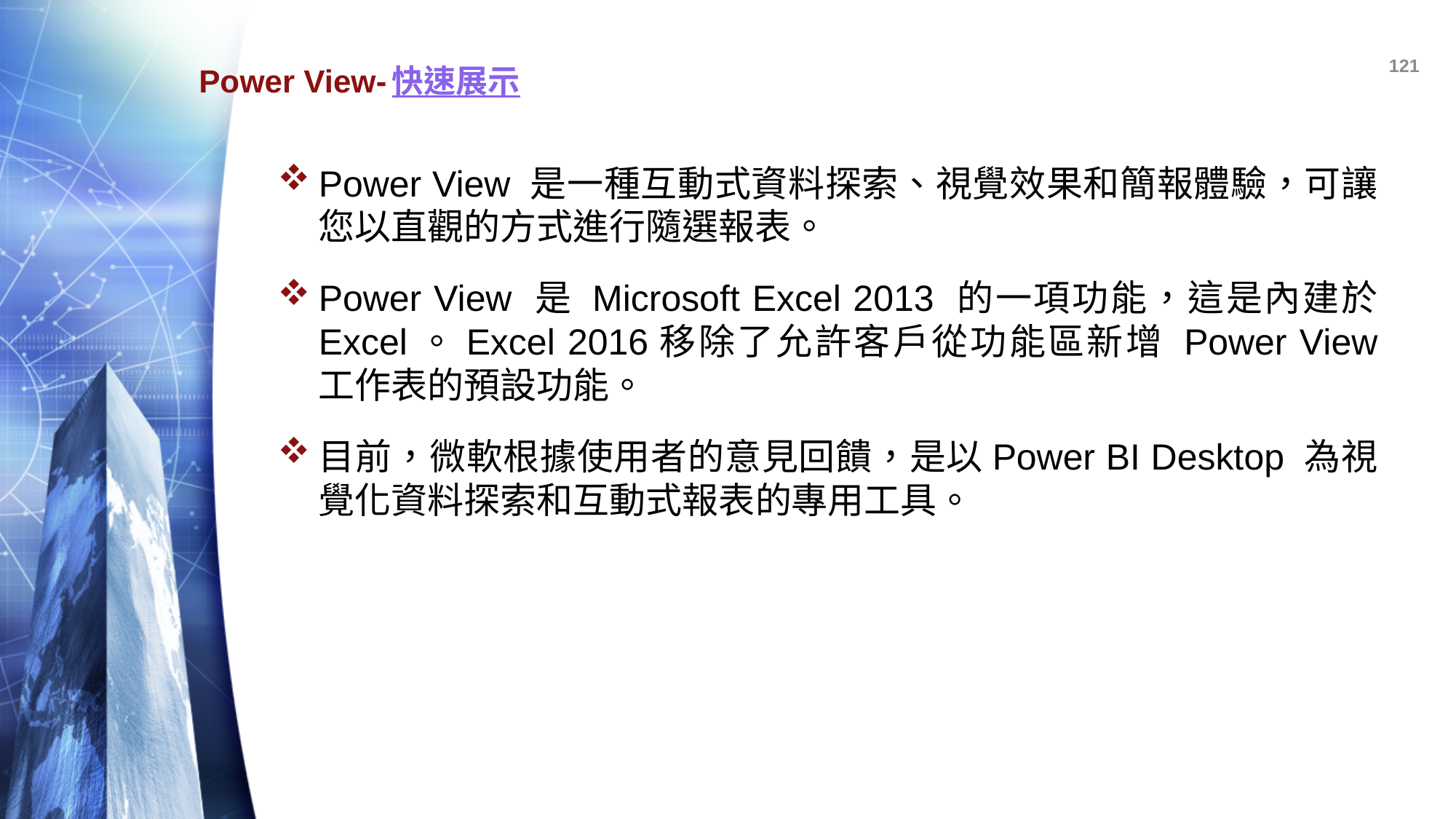

121
# Power View-快速展示
Power View 是一種互動式資料探索、視覺效果和簡報體驗，可讓您以直觀的方式進行隨選報表。
Power View 是 Microsoft Excel 2013 的一項功能，這是內建於 Excel。Excel 2016移除了允許客戶從功能區新增 Power View 工作表的預設功能。
目前，微軟根據使用者的意見回饋，是以Power BI Desktop 為視覺化資料探索和互動式報表的專用工具。